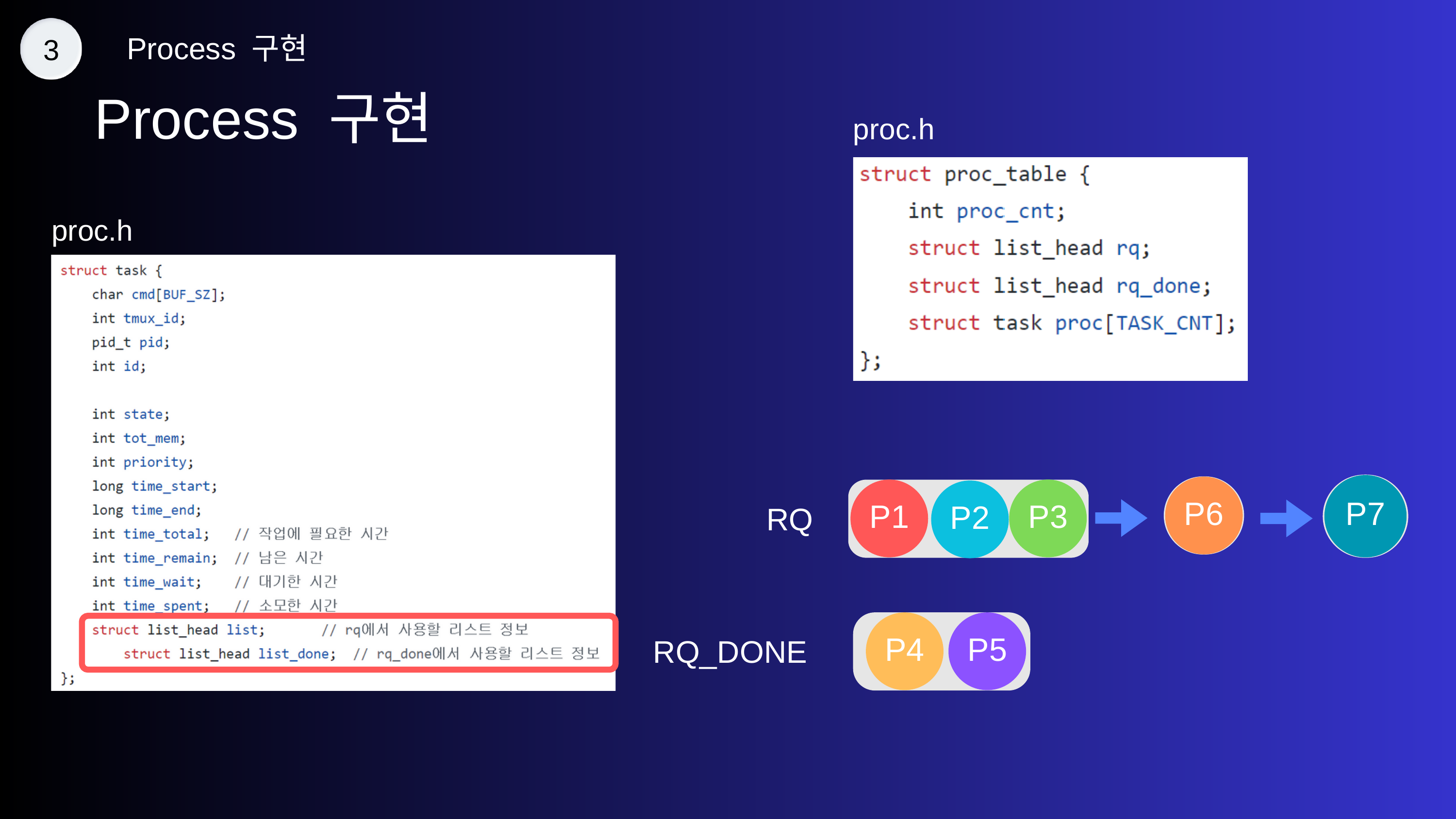

Process 구현
3
Process 구현
proc.h

proc.h

P7

P6

P1

P3

P2
RQ

P4

P5

RQ_DONE